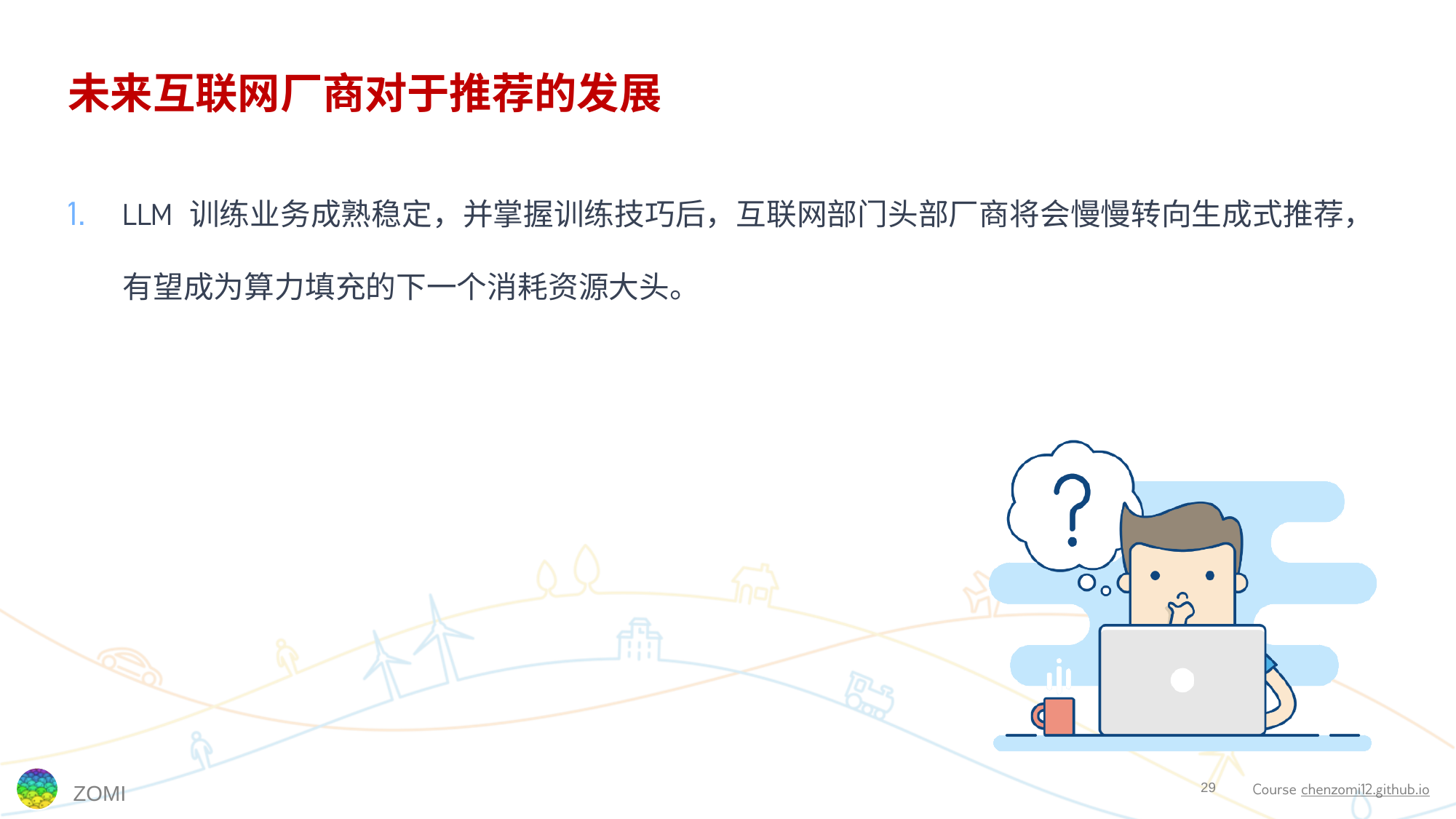

# 未来互联网厂商对于推荐的发展
LLM 训练业务成熟稳定，并掌握训练技巧后，互联网部门头部厂商将会慢慢转向生成式推荐，有望成为算力填充的下一个消耗资源大头。